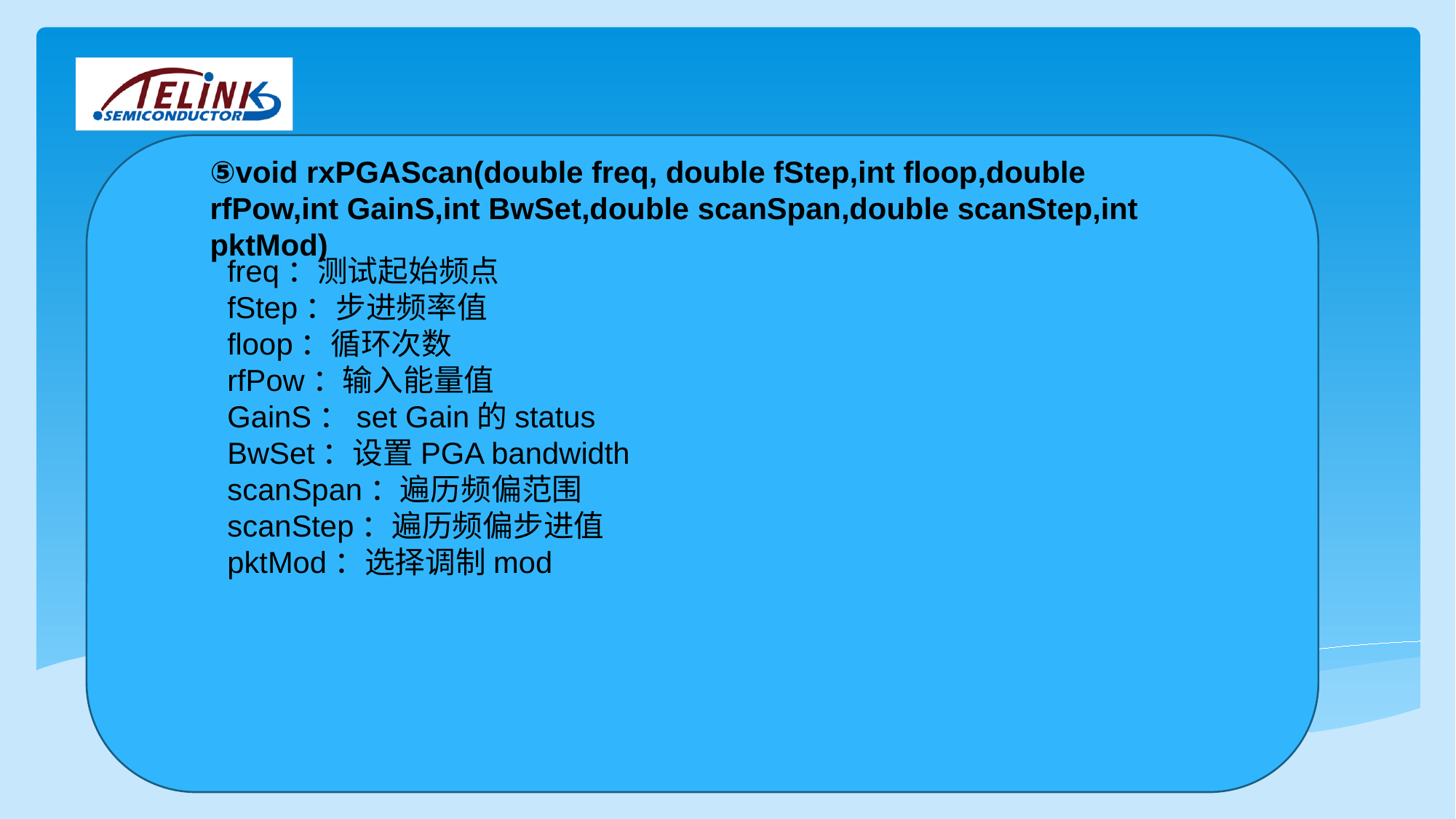

⑤void rxPGAScan(double freq, double fStep,int floop,double rfPow,int GainS,int BwSet,double scanSpan,double scanStep,int pktMod)
freq：测试起始频点
fStep：步进频率值
floop：循环次数
rfPow：输入能量值
GainS：set Gain的status
BwSet：设置PGA bandwidth
scanSpan：遍历频偏范围
scanStep：遍历频偏步进值
pktMod：选择调制mod